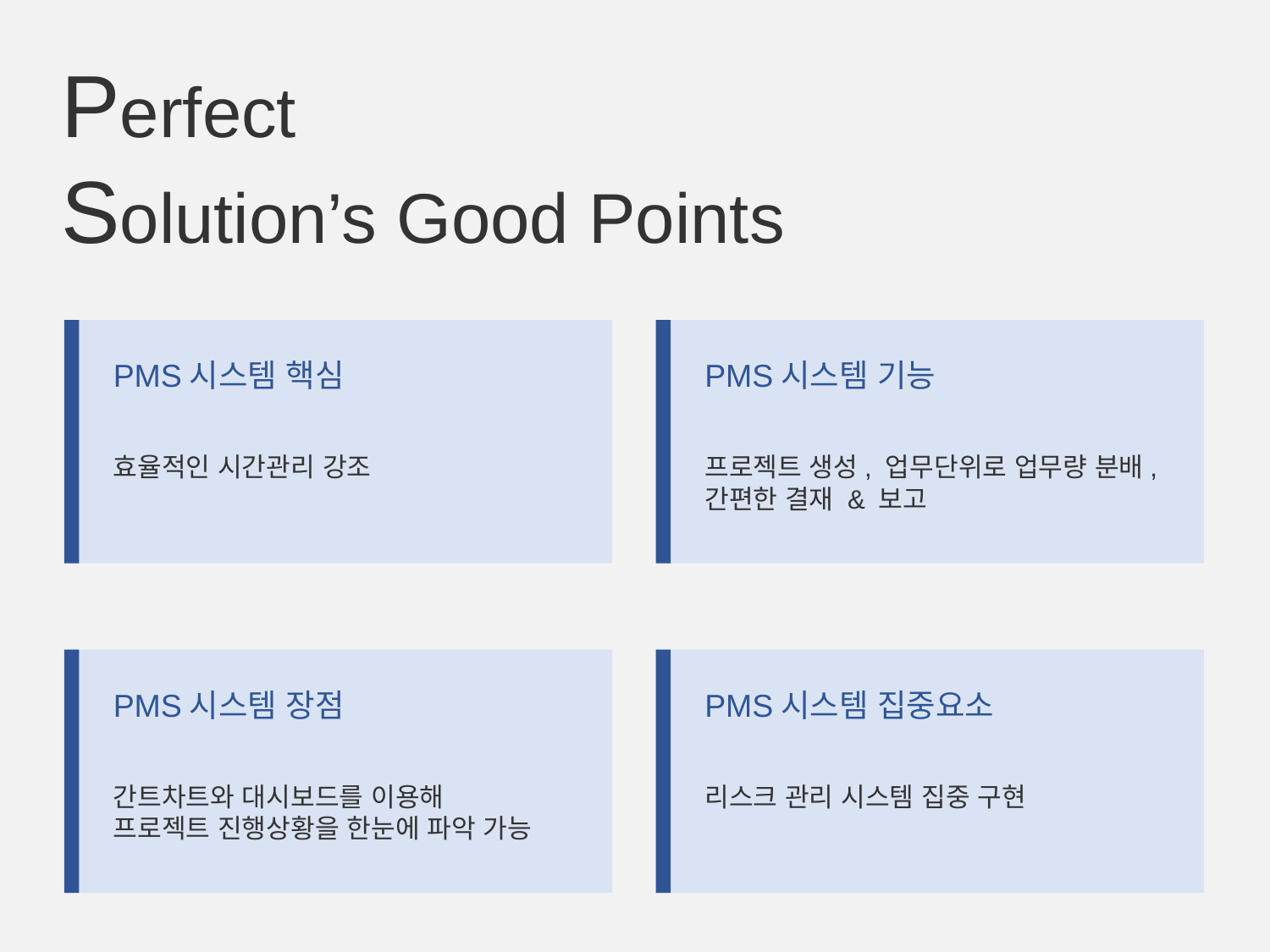

Perfect
Solution’s Good Points

PMS시스템 핵심
PMS시스템 기능
효율적인 시간관리 강조
프로젝트 생성, 업무단위로 업무량 분배,
간편한 결재 & 보고

PMS시스템 장점
PMS시스템 집중요소
간트차트와 대시보드를 이용해
프로젝트 진행상황을 한눈에 파악 가능
리스크 관리 시스템 집중 구현